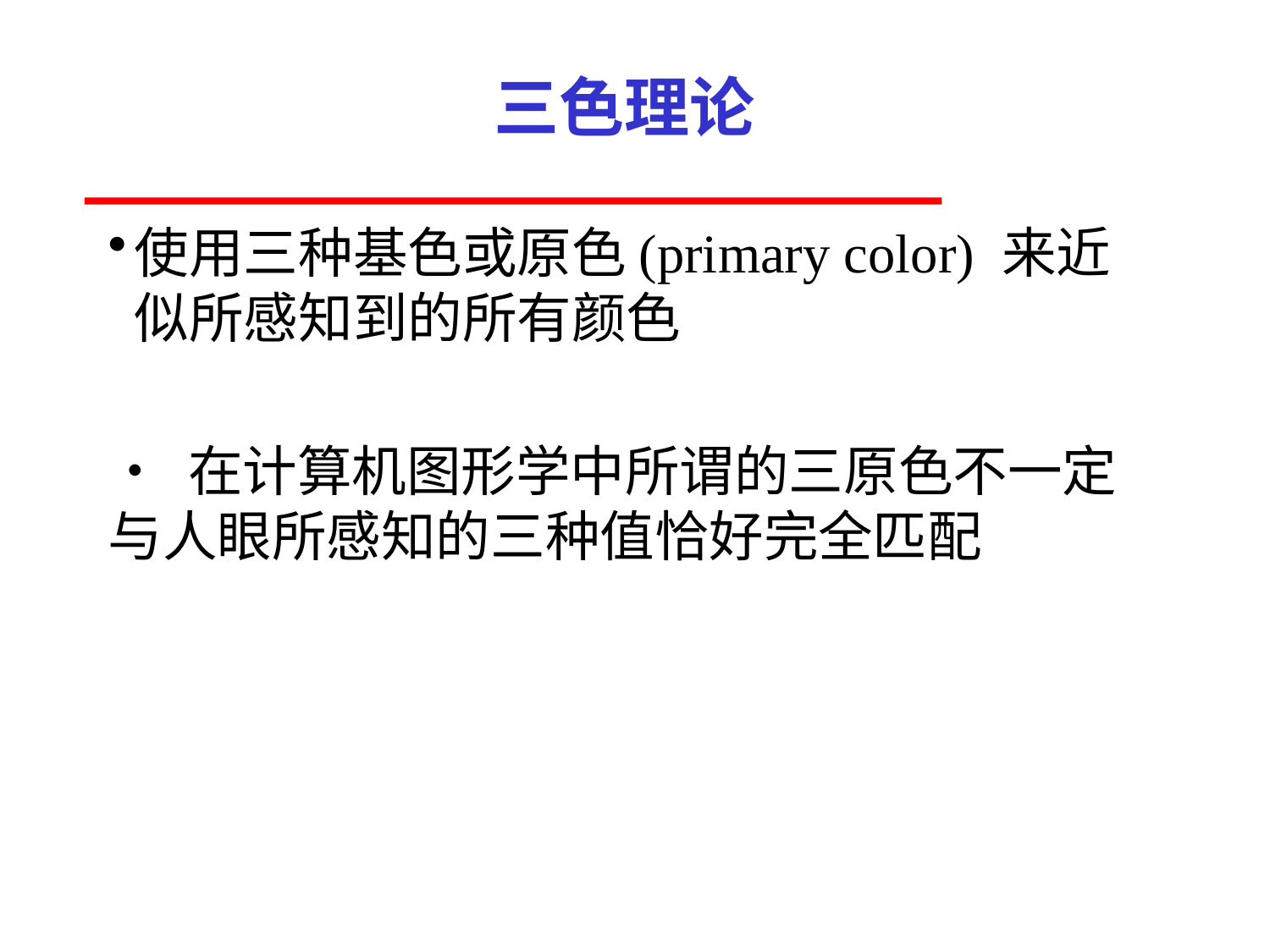

# 三色理论
使用三种基色或原色(primary color) 来近似所感知到的所有颜色

• 在计算机图形学中所谓的三原色不一定与人眼所感知的三种值恰好完全匹配
24